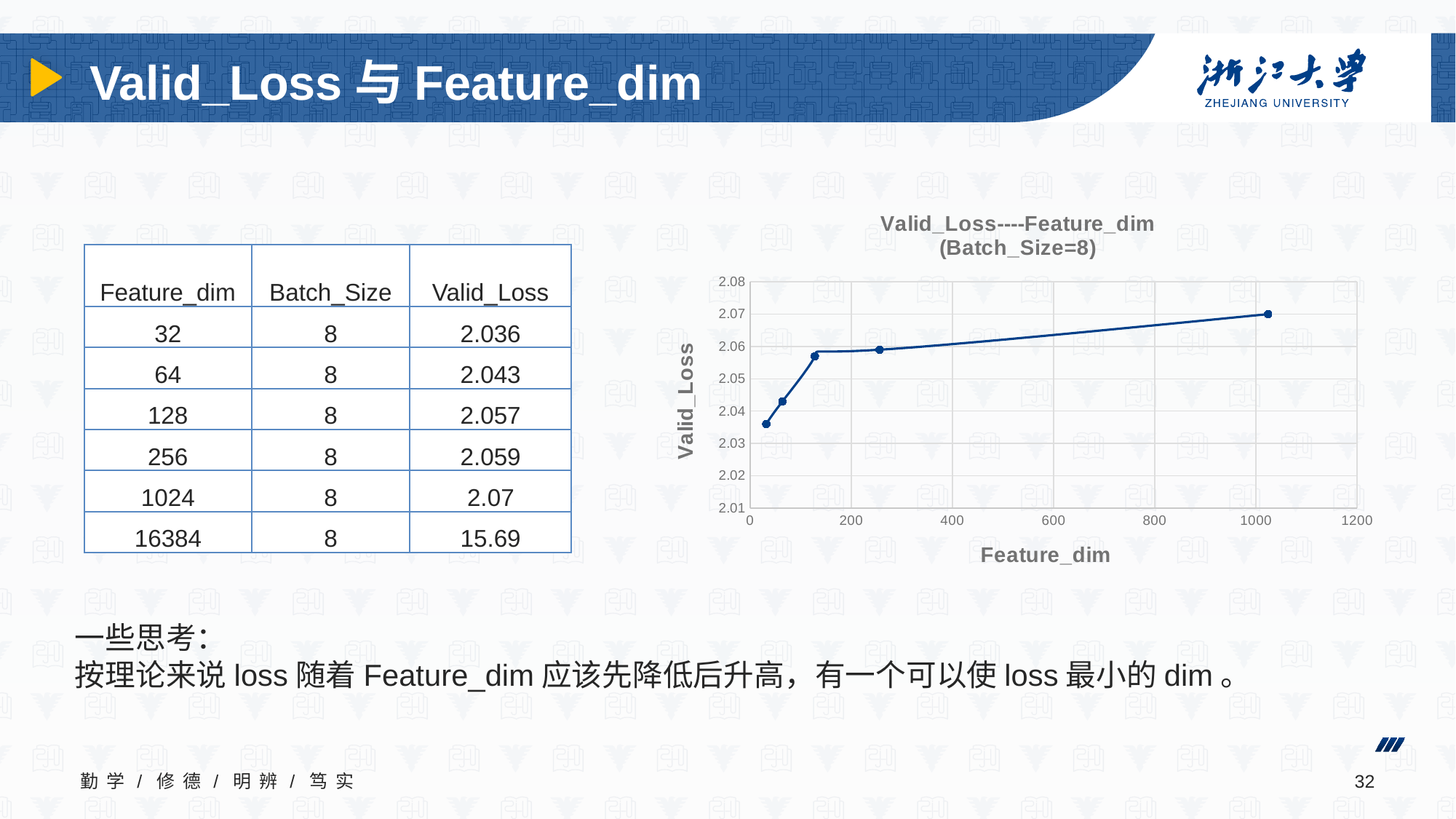

# Valid_Loss与Feature_dim

### Chart: Valid_Loss----Feature_dim
(Batch_Size=8)

| Category | Valid_Loss |
|---|---|
| Feature\_dim | Batch\_Size | Valid\_Loss |
| --- | --- | --- |
| 32 | 8 | 2.036 |
| 64 | 8 | 2.043 |
| 128 | 8 | 2.057 |
| 256 | 8 | 2.059 |
| 1024 | 8 | 2.07 |
| 16384 | 8 | 15.69 |
一些思考：
按理论来说loss随着Feature_dim应该先降低后升高，有一个可以使loss最小的dim。
勤  学  /  修  德  /  明  辨  /  笃  实
  32